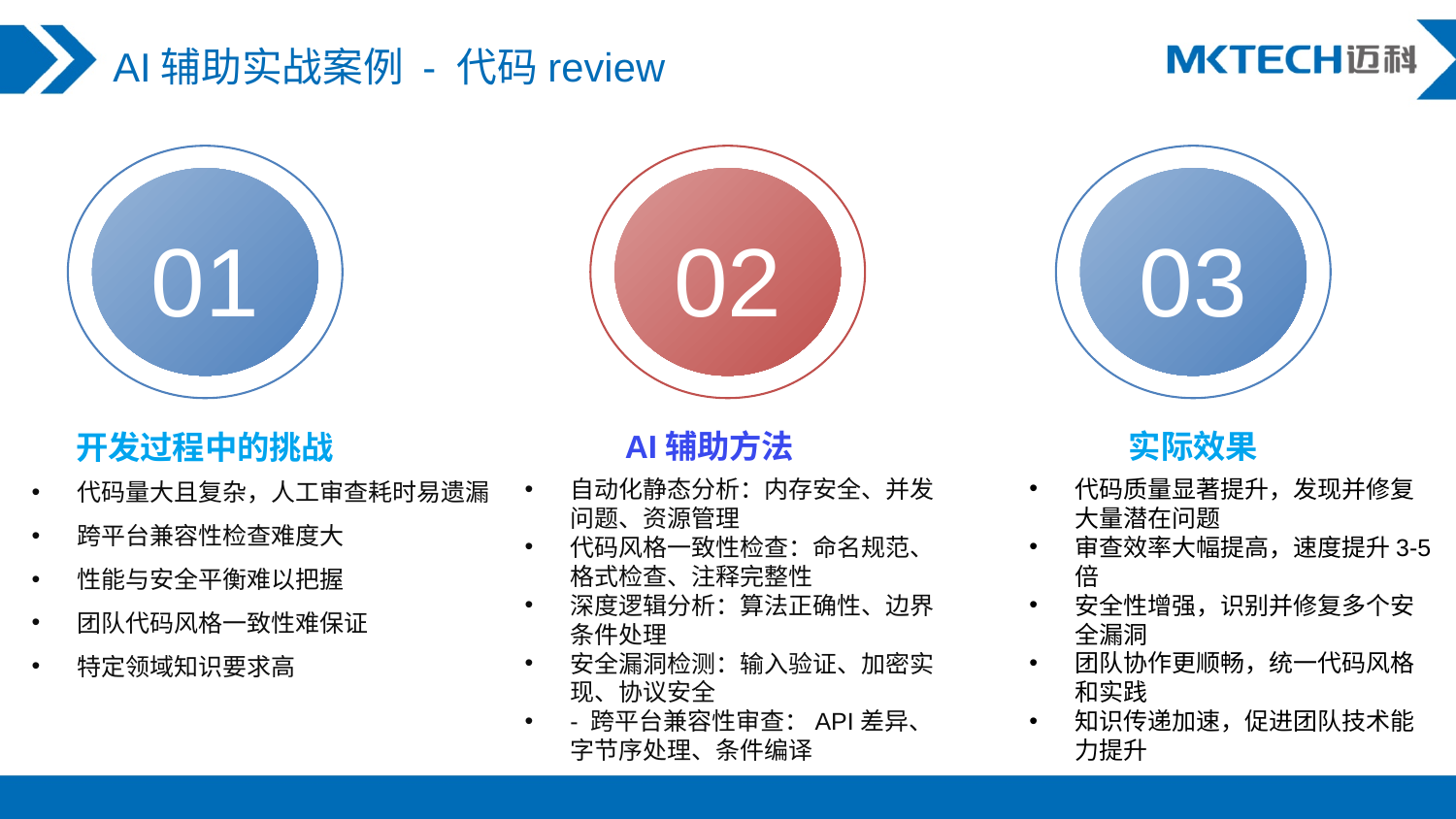

AI辅助实战案例 - 代码review

01
02
03
实际效果
AI辅助方法
开发过程中的挑战
代码量大且复杂，人工审查耗时易遗漏
跨平台兼容性检查难度大
性能与安全平衡难以把握
团队代码风格一致性难保证
特定领域知识要求高
自动化静态分析：内存安全、并发问题、资源管理
代码风格一致性检查：命名规范、格式检查、注释完整性
深度逻辑分析：算法正确性、边界条件处理
安全漏洞检测：输入验证、加密实现、协议安全
- 跨平台兼容性审查：API差异、字节序处理、条件编译
代码质量显著提升，发现并修复大量潜在问题
审查效率大幅提高，速度提升3-5倍
安全性增强，识别并修复多个安全漏洞
团队协作更顺畅，统一代码风格和实践
知识传递加速，促进团队技术能力提升